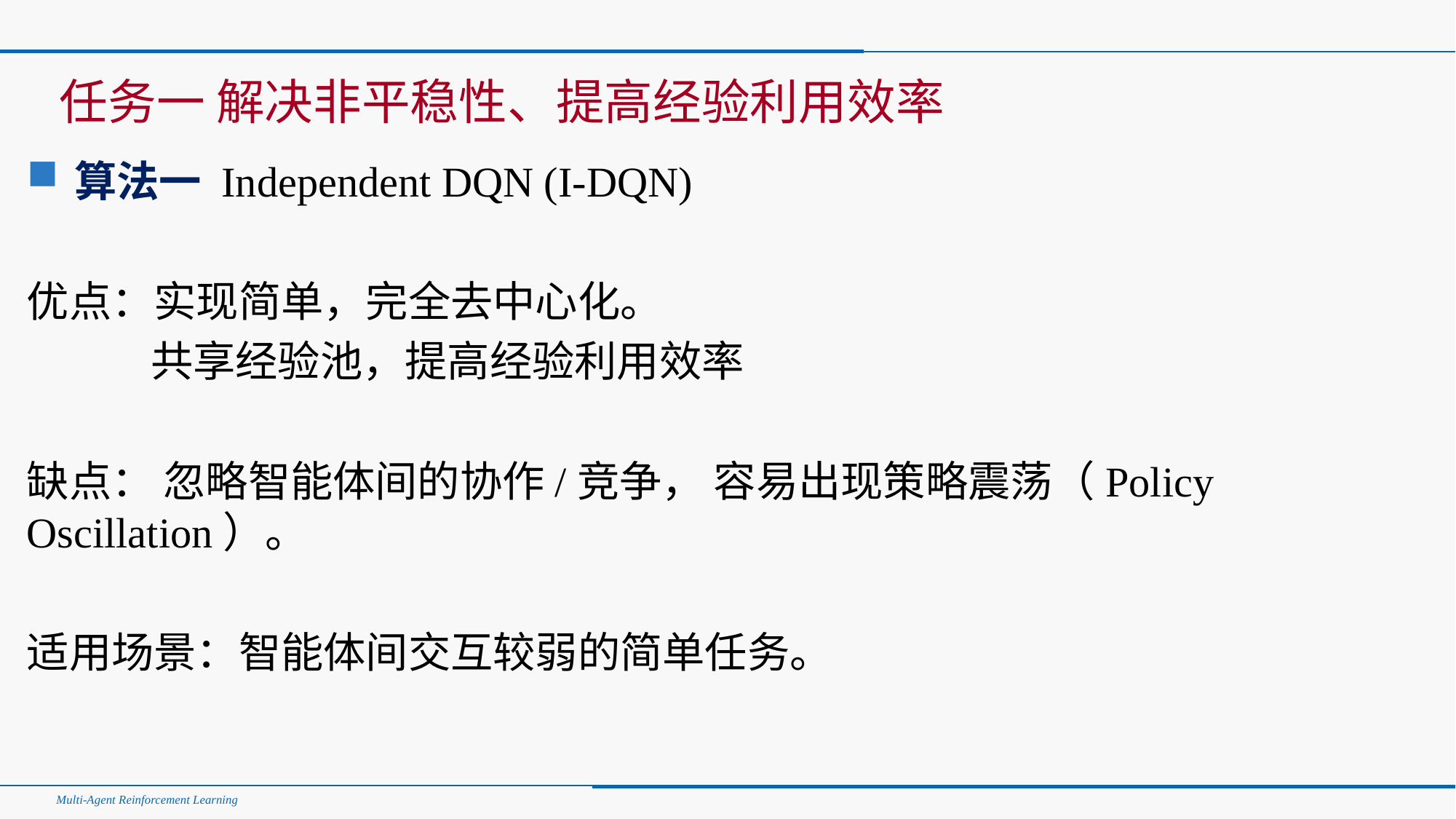

#
任务一 解决非平稳性、提高经验利用效率
算法一 Independent DQN (I-DQN)

优点：实现简单，完全去中心化。
            共享经验池，提高经验利用效率

缺点： 忽略智能体间的协作/竞争， 容易出现策略震荡（Policy Oscillation）。

适用场景：智能体间交互较弱的简单任务。
28